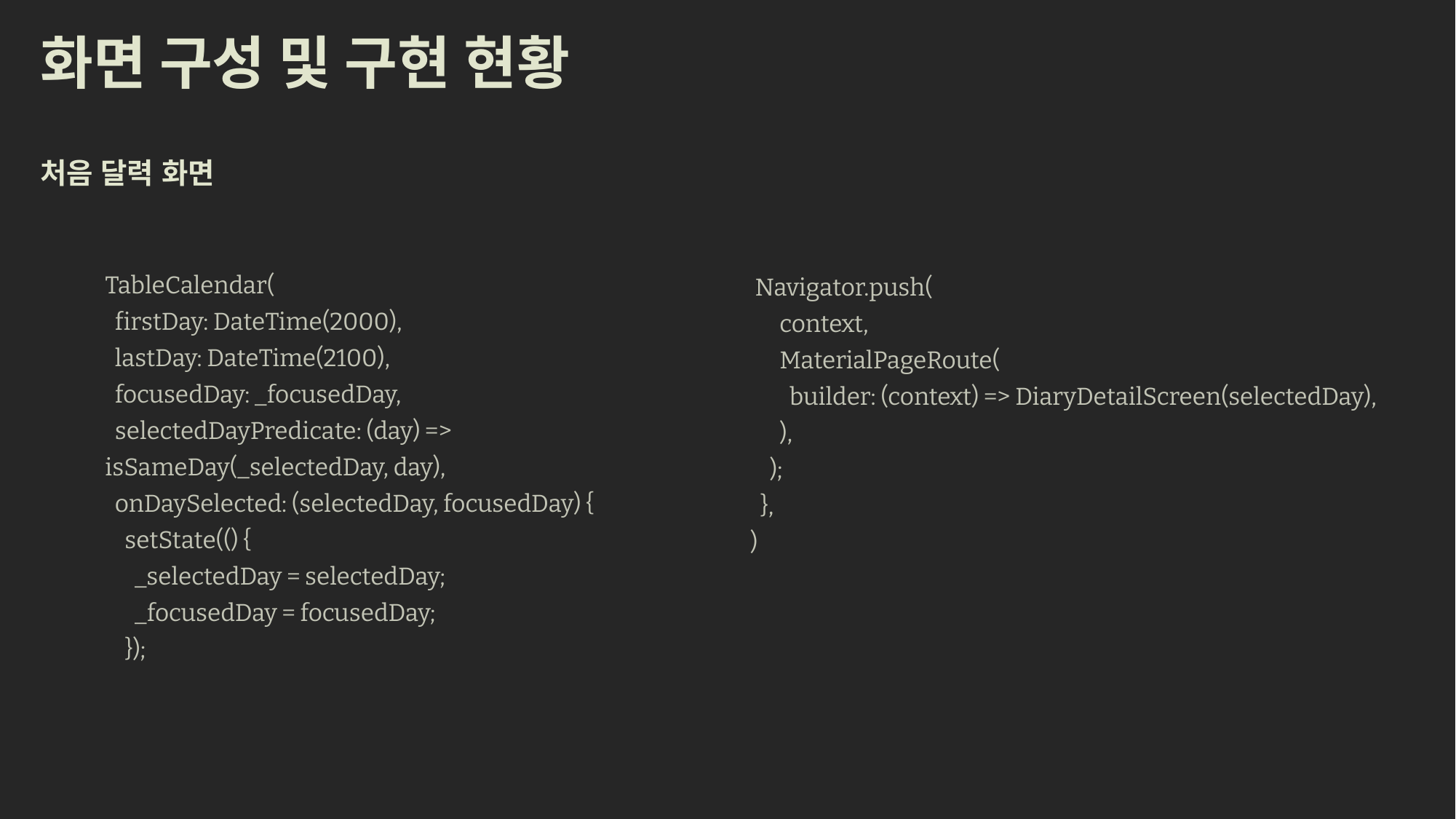

화면 구성 및 구현 현황
처음 달력 화면
 Navigator.push(
      context,
      MaterialPageRoute(
        builder: (context) => DiaryDetailScreen(selectedDay),
      ),
    );
  },
)
TableCalendar(
  firstDay: DateTime(2000),
  lastDay: DateTime(2100),
  focusedDay: _focusedDay,
  selectedDayPredicate: (day) => isSameDay(_selectedDay, day),
  onDaySelected: (selectedDay, focusedDay) {
    setState(() {
      _selectedDay = selectedDay;
      _focusedDay = focusedDay;
    });